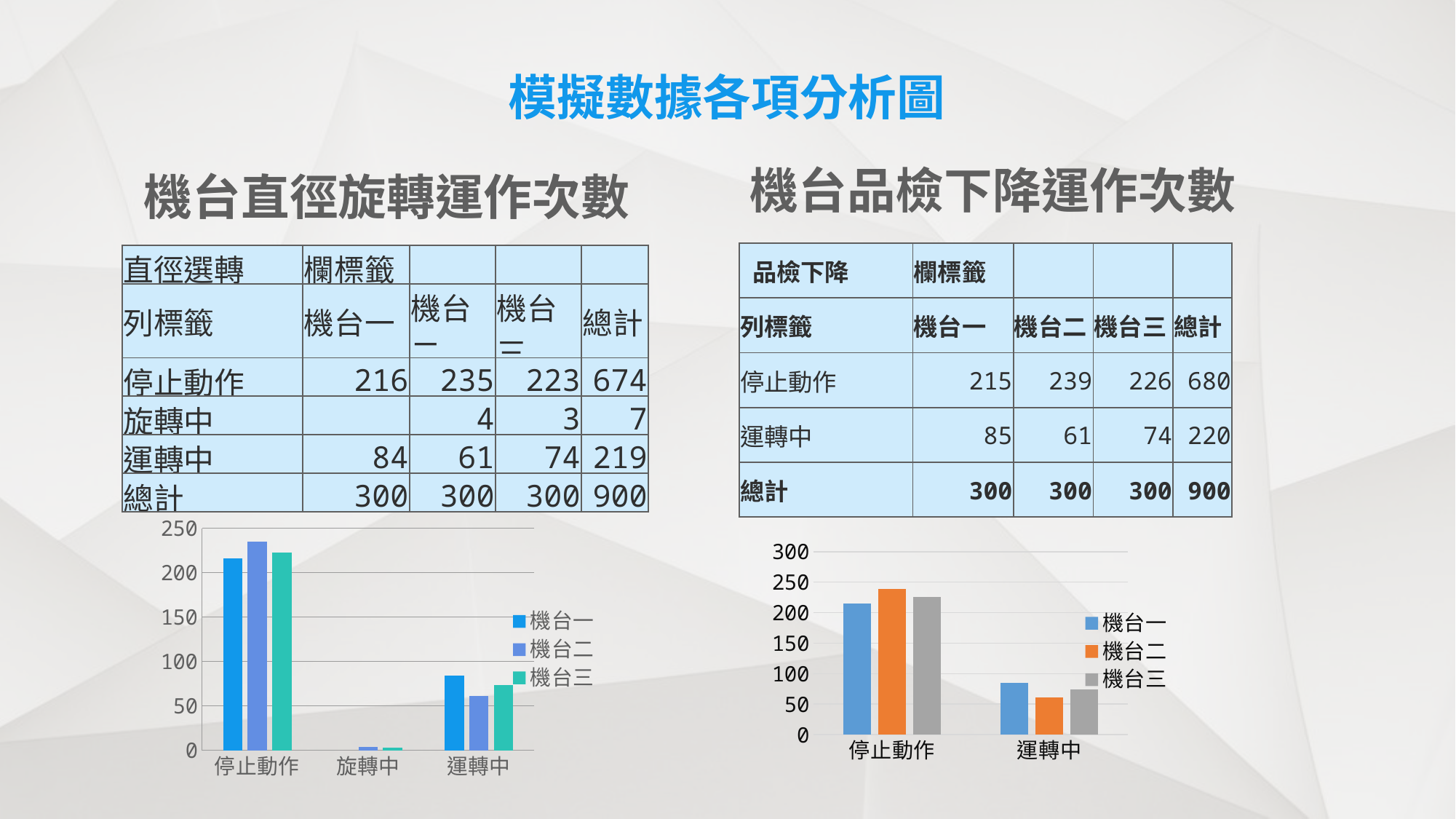

# 模擬數據各項分析圖
機台品檢下降運作次數
機台直徑旋轉運作次數
| 品檢下降 | 欄標籤 |  |  |  |
| --- | --- | --- | --- | --- |
| 列標籤 | 機台一 | 機台二 | 機台三 | 總計 |
| 停止動作 | 215 | 239 | 226 | 680 |
| 運轉中 | 85 | 61 | 74 | 220 |
| 總計 | 300 | 300 | 300 | 900 |
| 直徑選轉 | 欄標籤 |  |  |  |
| --- | --- | --- | --- | --- |
| 列標籤 | 機台一 | 機台二 | 機台三 | 總計 |
| 停止動作 | 216 | 235 | 223 | 674 |
| 旋轉中 |  | 4 | 3 | 7 |
| 運轉中 | 84 | 61 | 74 | 219 |
| 總計 | 300 | 300 | 300 | 900 |

### Chart

| Category | 機台一 | 機台二 | 機台三 |
|---|---|---|---|
| 停止動作 | 216.0 | 235.0 | 223.0 |
| 旋轉中 | None | 4.0 | 3.0 |
| 運轉中 | 84.0 | 61.0 | 74.0 |

### Chart

| Category | 機台一 | 機台二 | 機台三 |
|---|---|---|---|
| 停止動作 | 215.0 | 239.0 | 226.0 |
| 運轉中 | 85.0 | 61.0 | 74.0 |